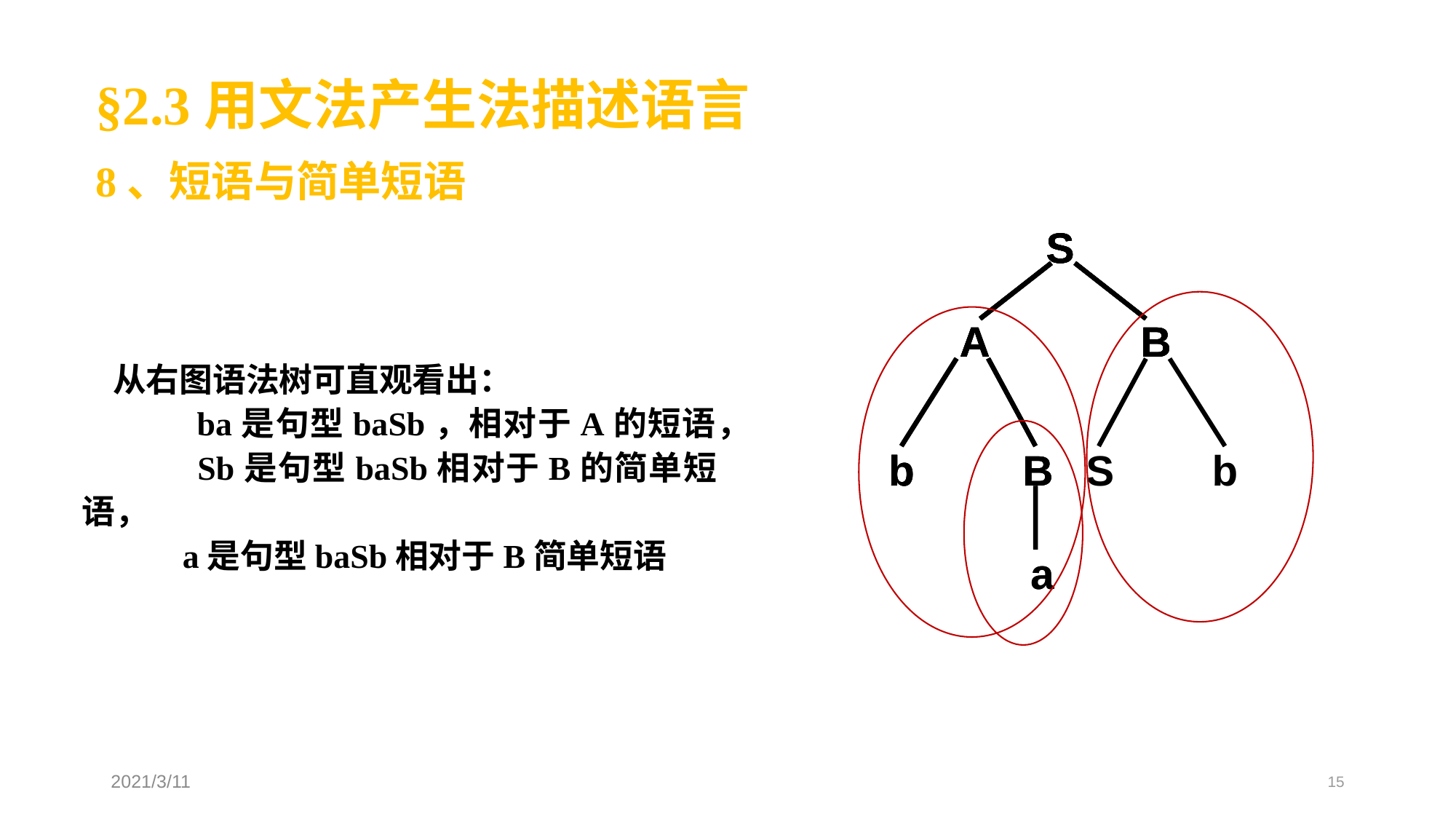

§2.3用文法产生法描述语言
8、短语与简单短语

S
S
S
S
S

A
A
A
B
B
B
A
B

b
b
B
B
b
B
S
b

a
a

   从右图语法树可直观看出：
            ba是句型baSb，相对于A的短语，
            Sb是句型baSb相对于B的简单短语，
            a是句型baSb相对于B简单短语

2021/3/11
15